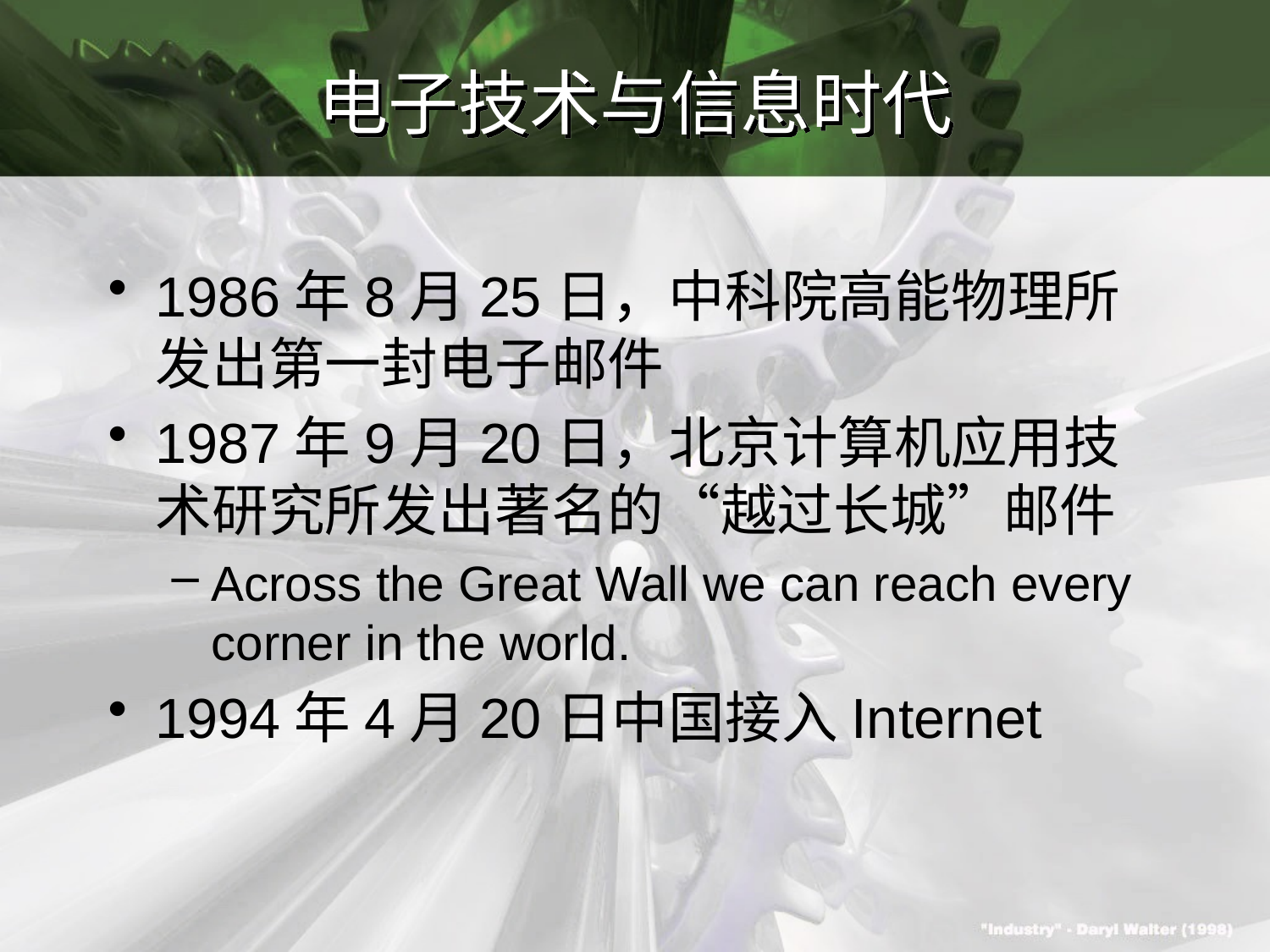

# 电子技术与信息时代
1986年8月25日，中科院高能物理所发出第一封电子邮件
1987年9月20日，北京计算机应用技术研究所发出著名的“越过长城”邮件
Across the Great Wall we can reach every corner in the world.
1994年4月20日中国接入Internet